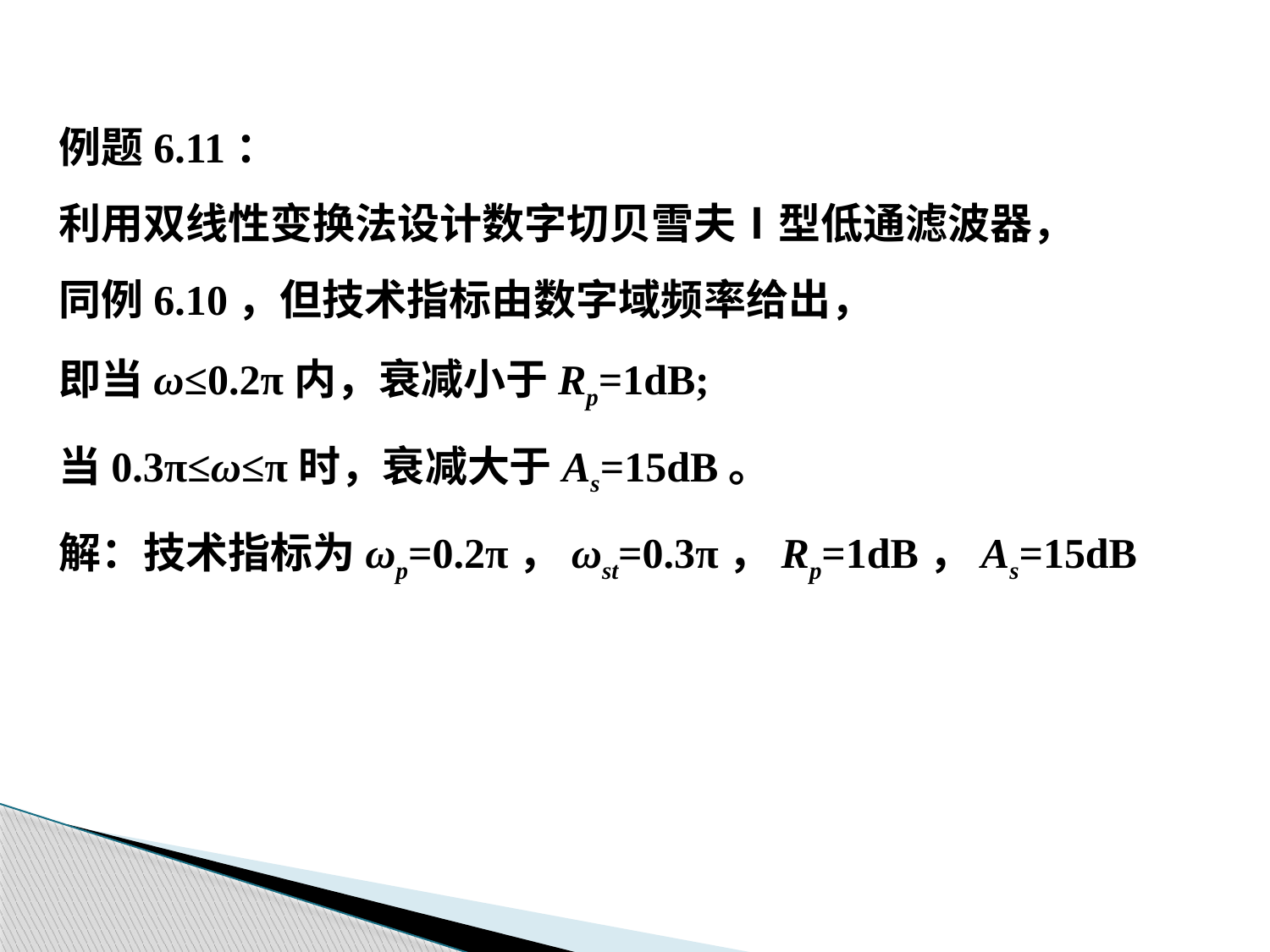

例题6.11：
利用双线性变换法设计数字切贝雪夫Ⅰ型低通滤波器，
同例6.10，但技术指标由数字域频率给出，
即当ω≤0.2π内，衰减小于Rp=1dB;
当0.3π≤ω≤π时，衰减大于As=15dB。
解：技术指标为ωp=0.2π，ωst=0.3π，Rp=1dB，As=15dB